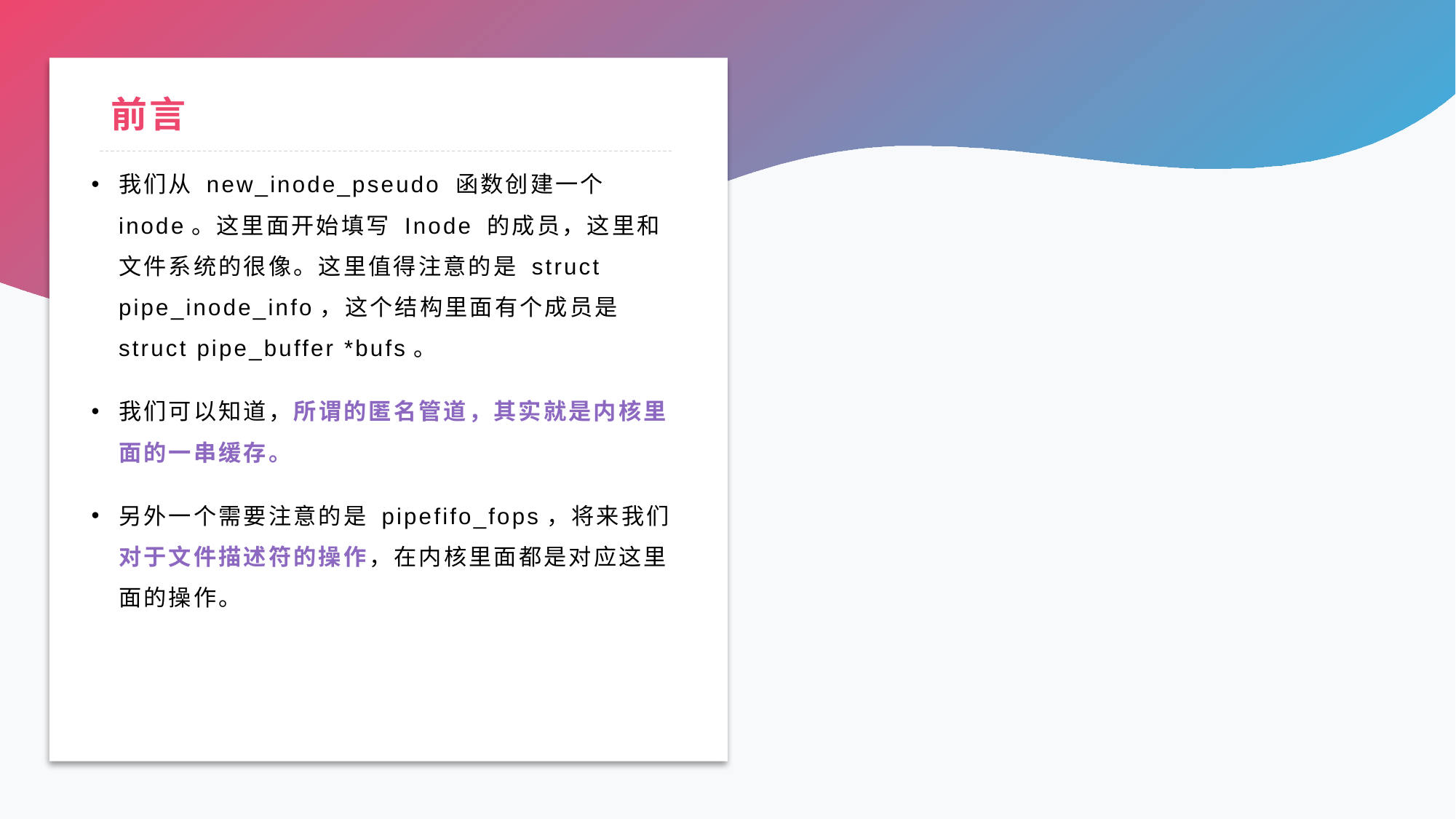

# 前言
我们从 new_inode_pseudo 函数创建一个 inode。这里面开始填写 Inode 的成员，这里和文件系统的很像。这里值得注意的是 struct pipe_inode_info，这个结构里面有个成员是 struct pipe_buffer *bufs。
我们可以知道，所谓的匿名管道，其实就是内核里面的一串缓存。
另外一个需要注意的是 pipefifo_fops，将来我们对于文件描述符的操作，在内核里面都是对应这里面的操作。